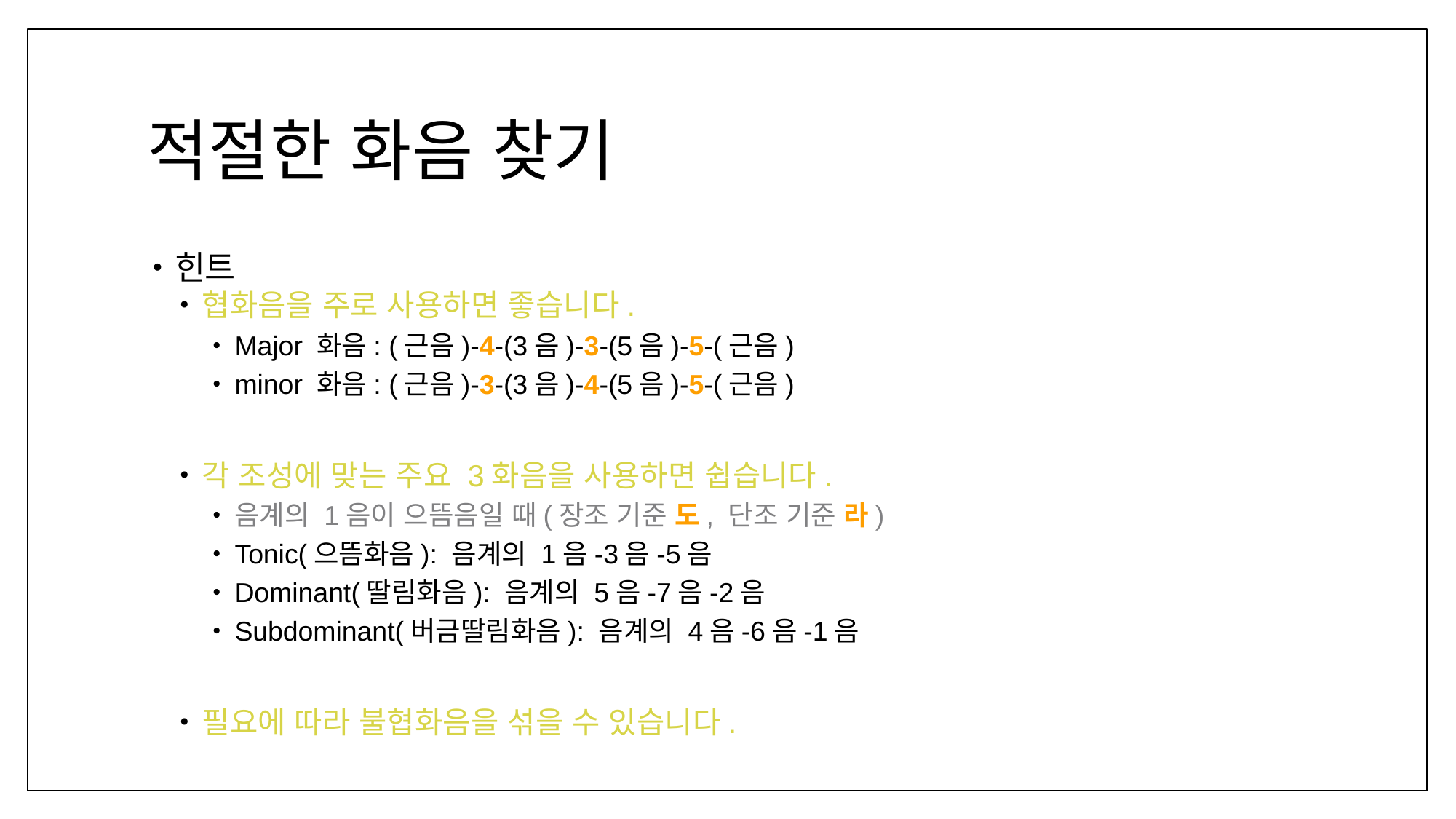

# 적절한 화음 찾기
힌트
협화음을 주로 사용하면 좋습니다.
Major 화음: (근음)-4-(3음)-3-(5음)-5-(근음)
minor 화음: (근음)-3-(3음)-4-(5음)-5-(근음)

각 조성에 맞는 주요 3화음을 사용하면 쉽습니다.
음계의 1음이 으뜸음일 때(장조 기준 도, 단조 기준 라)
Tonic(으뜸화음): 음계의 1음-3음-5음
Dominant(딸림화음): 음계의 5음-7음-2음
Subdominant(버금딸림화음): 음계의 4음-6음-1음

필요에 따라 불협화음을 섞을 수 있습니다.